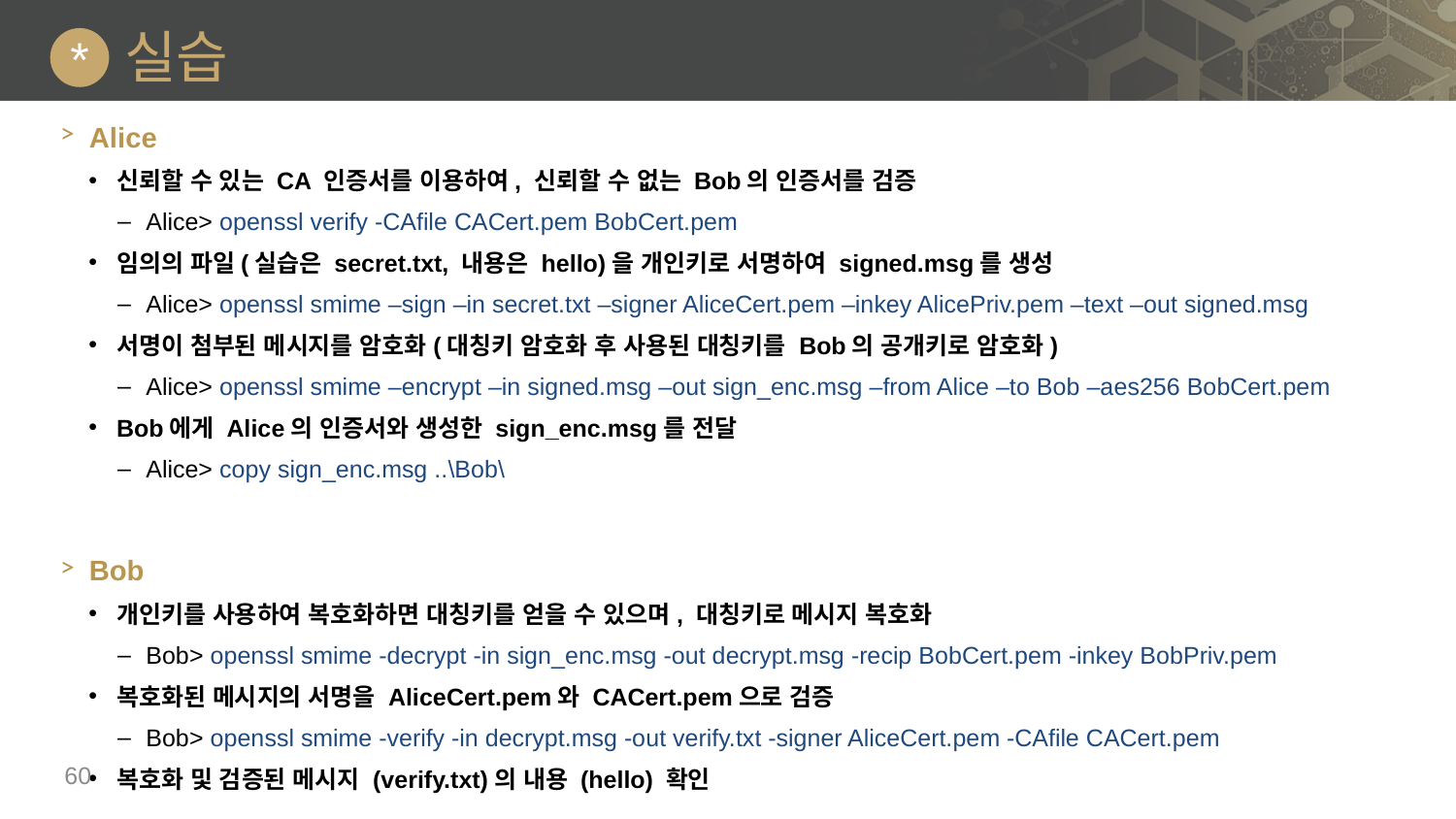

# 실습
*
Alice
신뢰할 수 있는 CA 인증서를 이용하여, 신뢰할 수 없는 Bob의 인증서를 검증
Alice> openssl verify -CAfile CACert.pem BobCert.pem
임의의 파일(실습은 secret.txt, 내용은 hello)을 개인키로 서명하여 signed.msg를 생성
Alice> openssl smime –sign –in secret.txt –signer AliceCert.pem –inkey AlicePriv.pem –text –out signed.msg
서명이 첨부된 메시지를 암호화(대칭키 암호화 후 사용된 대칭키를 Bob의 공개키로 암호화)
Alice> openssl smime –encrypt –in signed.msg –out sign_enc.msg –from Alice –to Bob –aes256 BobCert.pem
Bob에게 Alice의 인증서와 생성한 sign_enc.msg를 전달
Alice> copy sign_enc.msg ..\Bob\

Bob
개인키를 사용하여 복호화하면 대칭키를 얻을 수 있으며, 대칭키로 메시지 복호화
Bob> openssl smime -decrypt -in sign_enc.msg -out decrypt.msg -recip BobCert.pem -inkey BobPriv.pem
복호화된 메시지의 서명을 AliceCert.pem와 CACert.pem으로 검증
Bob> openssl smime -verify -in decrypt.msg -out verify.txt -signer AliceCert.pem -CAfile CACert.pem
복호화 및 검증된 메시지 (verify.txt)의 내용 (hello) 확인

60